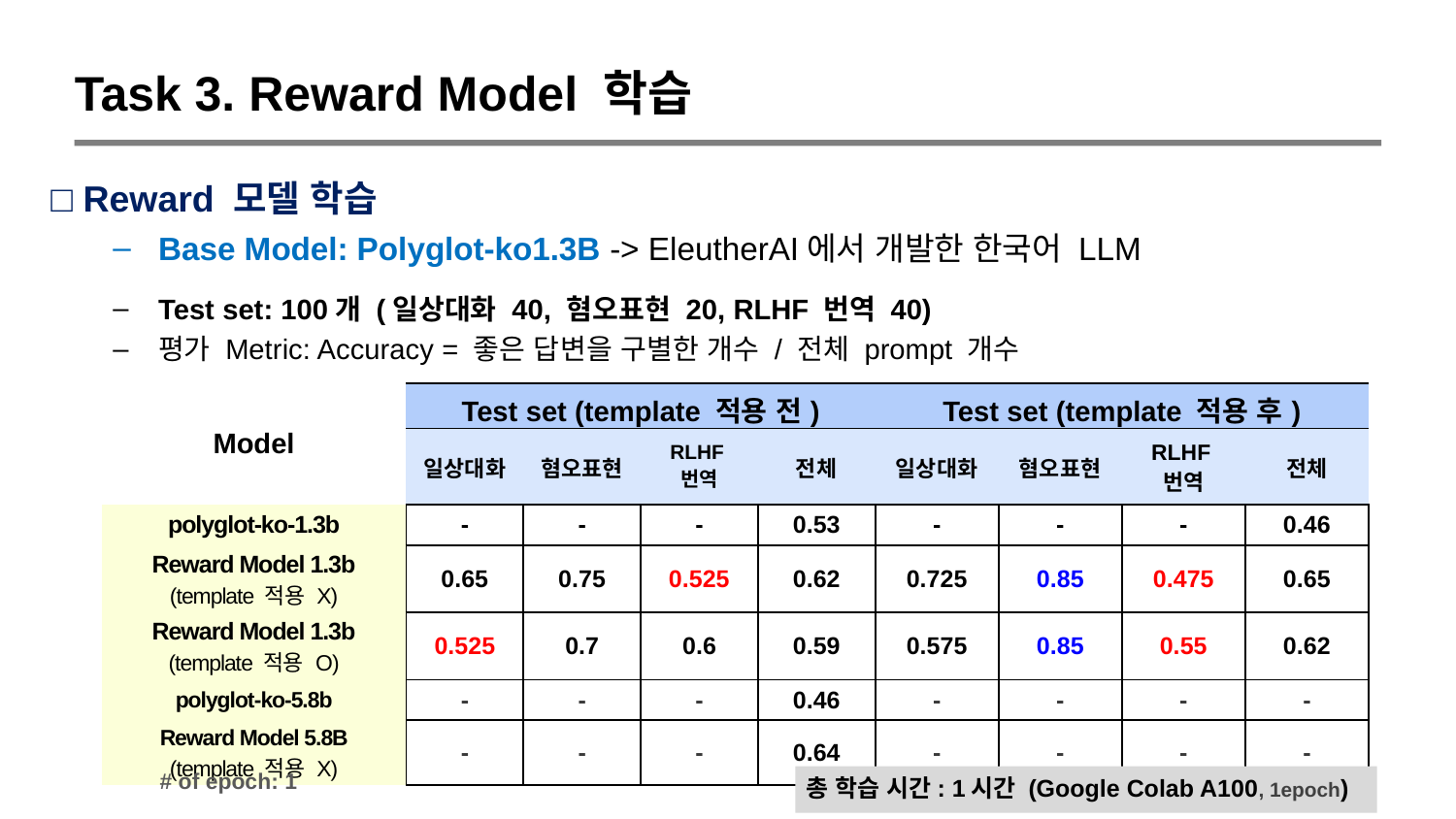

Task 3. Reward Model 학습
□ Reward 모델 학습
Base Model: Polyglot-ko1.3B -> EleutherAI에서 개발한 한국어 LLM
Test set: 100개 (일상대화 40, 혐오표현 20, RLHF 번역 40)
평가 Metric: Accuracy = 좋은 답변을 구별한 개수 / 전체 prompt 개수

| Model | Test set (template 적용 전) |  |  |  | Test set (template 적용 후) |  |  |  |
| --- | --- | --- | --- | --- | --- | --- | --- | --- |
|  | 일상대화 | 혐오표현 | RLHF번역 | 전체 | 일상대화 | 혐오표현 | RLHF번역 | 전체 |
| polyglot-ko-1.3b | - | - | - | 0.53 | - | - | - | 0.46 |
| Reward Model 1.3b (template 적용 X) | 0.65 | 0.75 | 0.525 | 0.62 | 0.725 | 0.85 | 0.475 | 0.65 |
| Reward Model 1.3b (template 적용 O) | 0.525 | 0.7 | 0.6 | 0.59 | 0.575 | 0.85 | 0.55 | 0.62 |
| polyglot-ko-5.8b | - | - | - | 0.46 | - | - | - | - |
| Reward Model 5.8B (template 적용 X) | - | - | - | 0.64 | - | - | - | - |
# of epoch: 1
총 학습 시간: 1시간 (Google Colab A100, 1epoch)